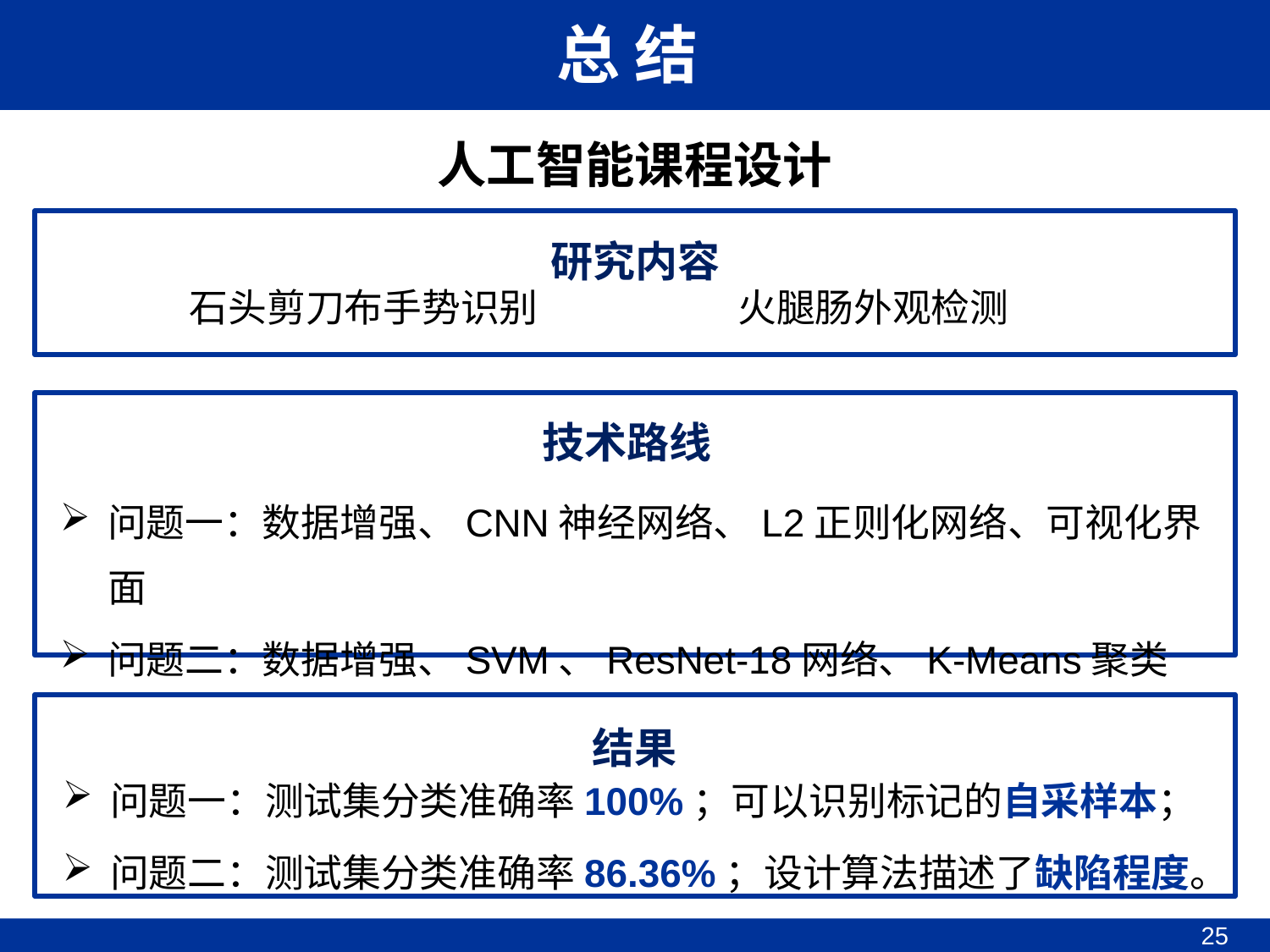

总 结
人工智能课程设计
研究内容

石头剪刀布手势识别                       火腿肠外观检测

技术路线

问题一：数据增强、CNN神经网络、L2正则化网络、可视化界面
问题二：数据增强、SVM、ResNet-18网络、K-Means聚类
结果

问题一：测试集分类准确率100%；可以识别标记的自采样本；
问题二：测试集分类准确率86.36%；设计算法描述了缺陷程度。
25